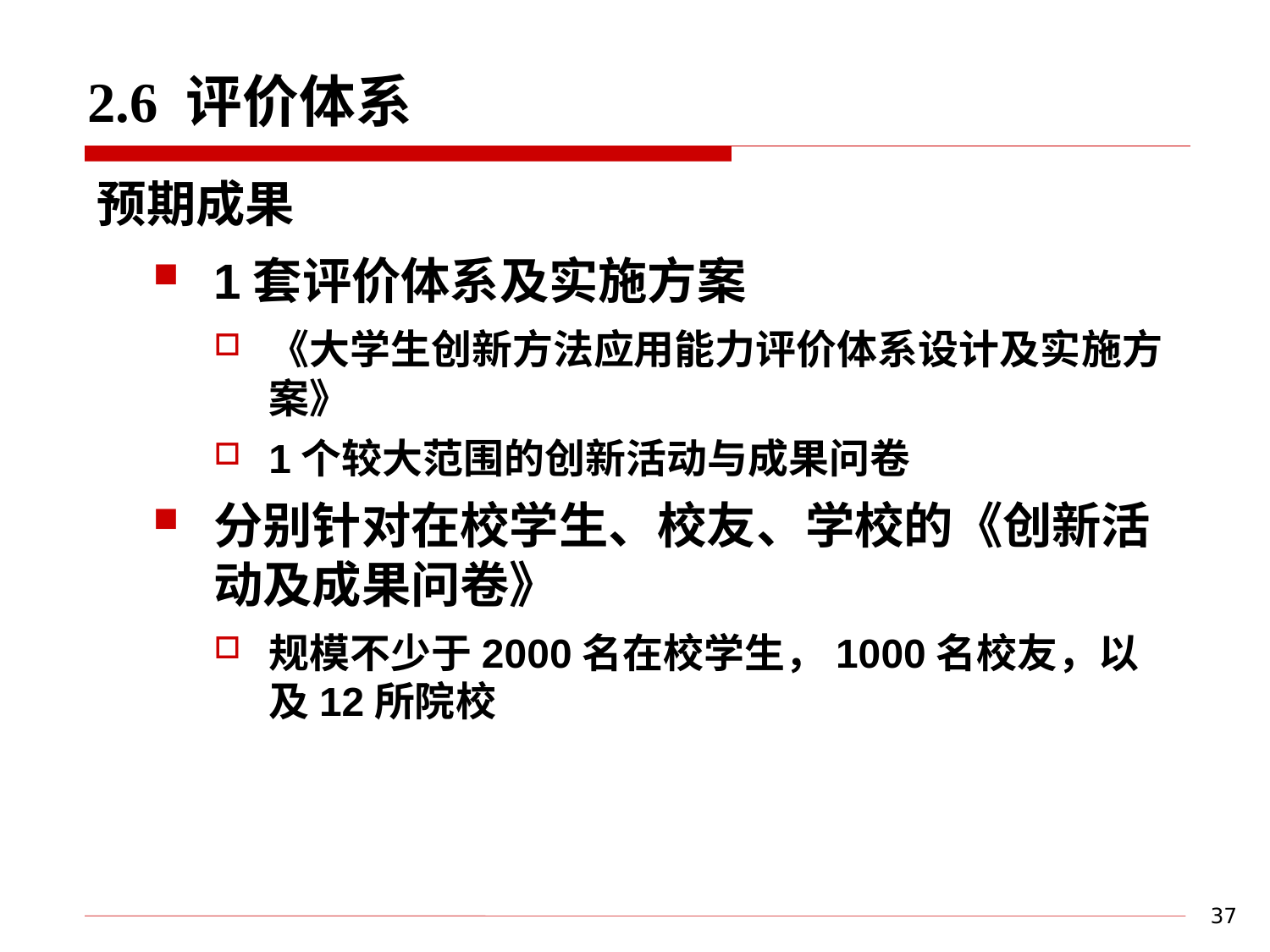

# 2.6 评价体系
预期成果
1套评价体系及实施方案
《大学生创新方法应用能力评价体系设计及实施方案》
1个较大范围的创新活动与成果问卷
分别针对在校学生、校友、学校的《创新活动及成果问卷》
规模不少于2000名在校学生，1000名校友，以及12所院校

37